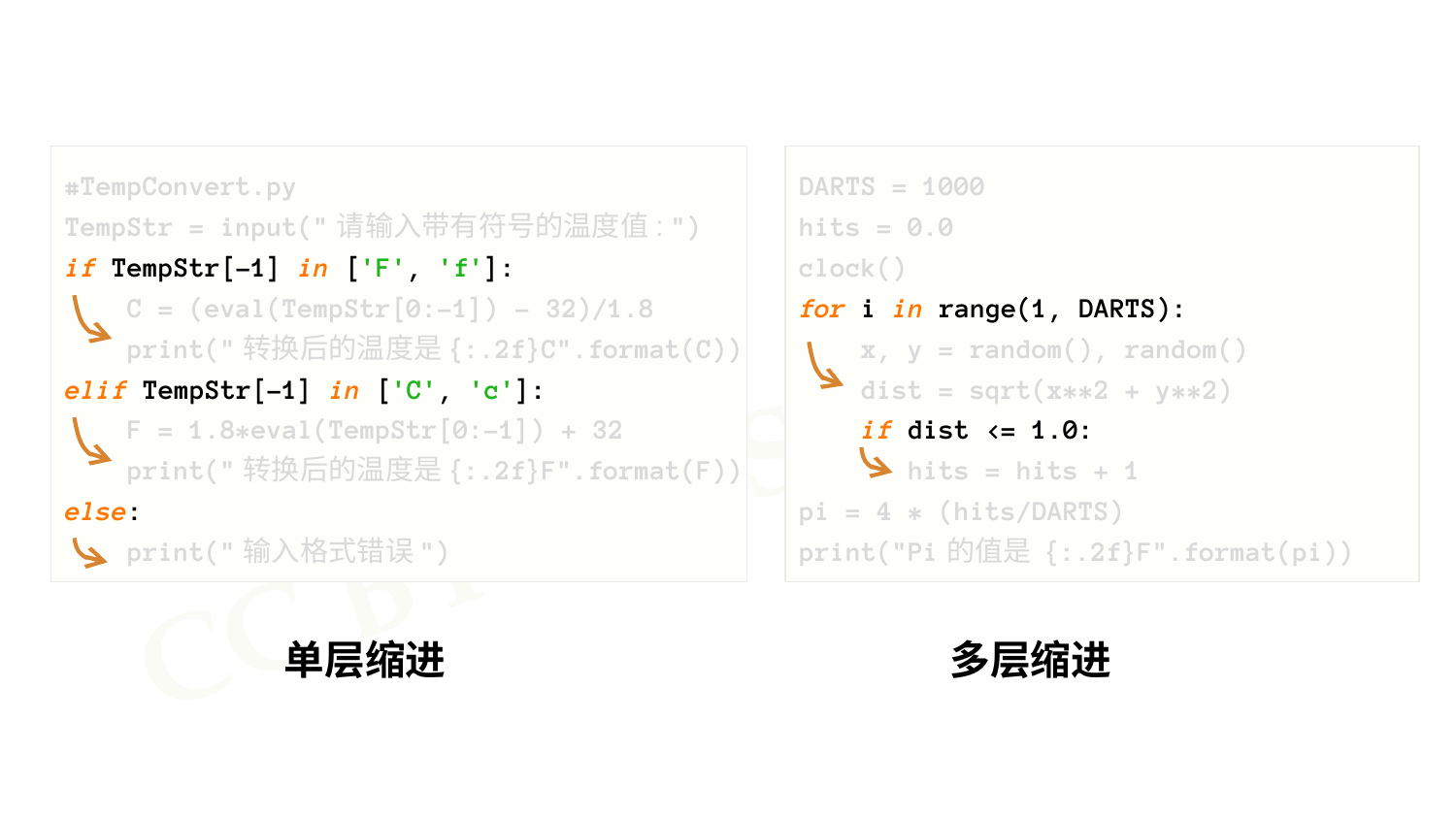

#TempConvert.py
TempStr = input("请输入带有符号的温度值: ")
if TempStr[-1] in ['F', 'f']:
    C = (eval(TempStr[0:-1]) - 32)/1.8
    print("转换后的温度是{:.2f}C".format(C))
elif TempStr[-1] in ['C', 'c']:
    F = 1.8*eval(TempStr[0:-1]) + 32
    print("转换后的温度是{:.2f}F".format(F))
else:
    print("输入格式错误")

DARTS = 1000
hits = 0.0
clock()
for i in range(1, DARTS):
    x, y = random(), random()
    dist = sqrt(x**2 + y**2)
    if dist <= 1.0:
       hits = hits + 1
pi = 4 * (hits/DARTS)
print("Pi的值是 {:.2f}F".format(pi))

单层缩进
多层缩进